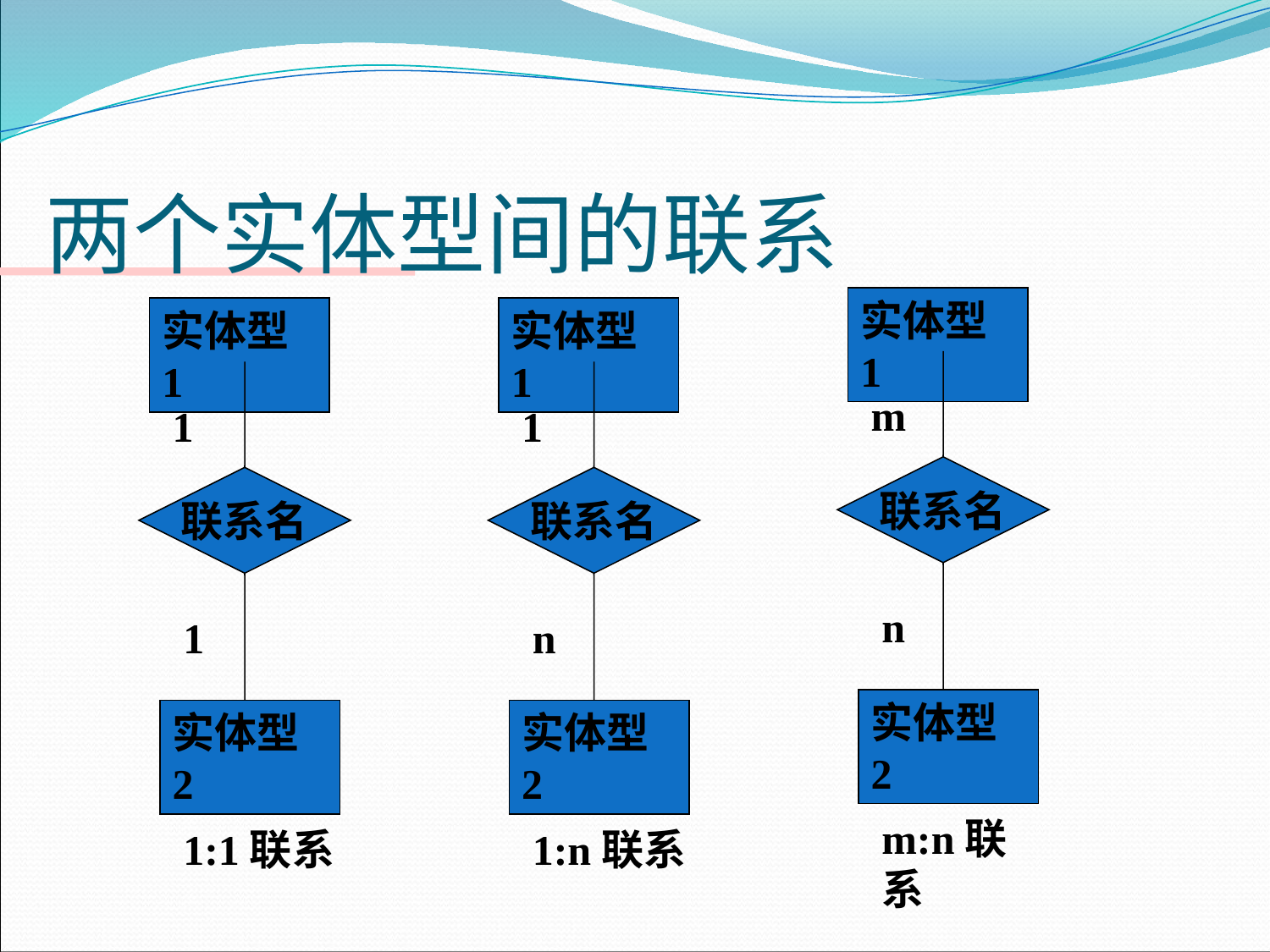

# 两个实体型间的联系
实体型1

m
联系名

n
实体型2
m:n联系
实体型1

1
联系名

1
实体型2
1:1联系
实体型1

1
联系名

n
实体型2
1:n联系
50